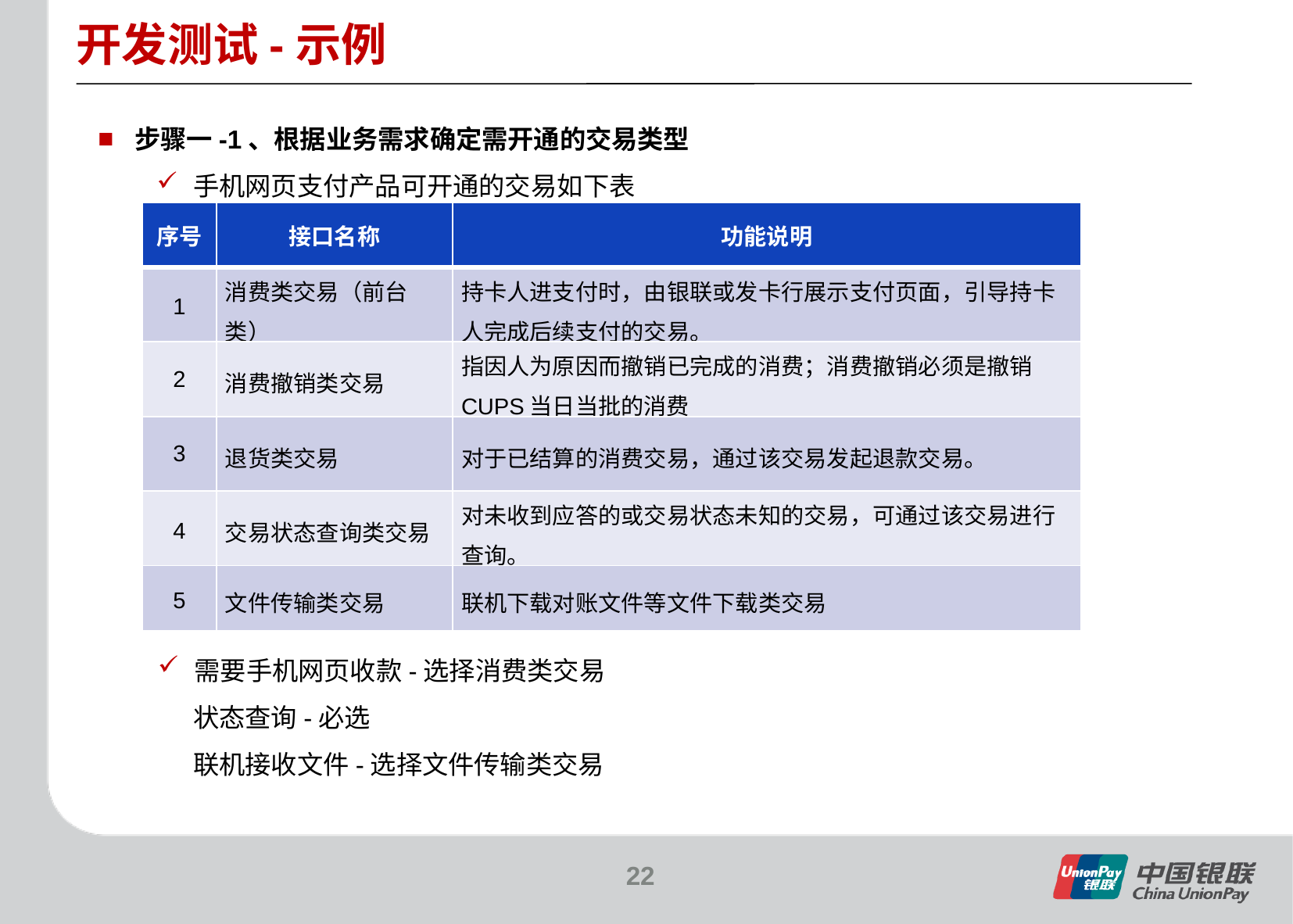

开发测试-示例

步骤一-1、根据业务需求确定需开通的交易类型
手机网页支付产品可开通的交易如下表
| 序号 | 接口名称 | 功能说明 |
| --- | --- | --- |
| 1 | 消费类交易（前台类） | 持卡人进支付时，由银联或发卡行展示支付页面，引导持卡人完成后续支付的交易。 |
| 2 | 消费撤销类交易 | 指因人为原因而撤销已完成的消费；消费撤销必须是撤销CUPS当日当批的消费 |
| 3 | 退货类交易 | 对于已结算的消费交易，通过该交易发起退款交易。 |
| 4 | 交易状态查询类交易 | 对未收到应答的或交易状态未知的交易，可通过该交易进行查询。 |
| 5 | 文件传输类交易 | 联机下载对账文件等文件下载类交易 |
需要手机网页收款-选择消费类交易
     状态查询-必选
     联机接收文件-选择文件传输类交易